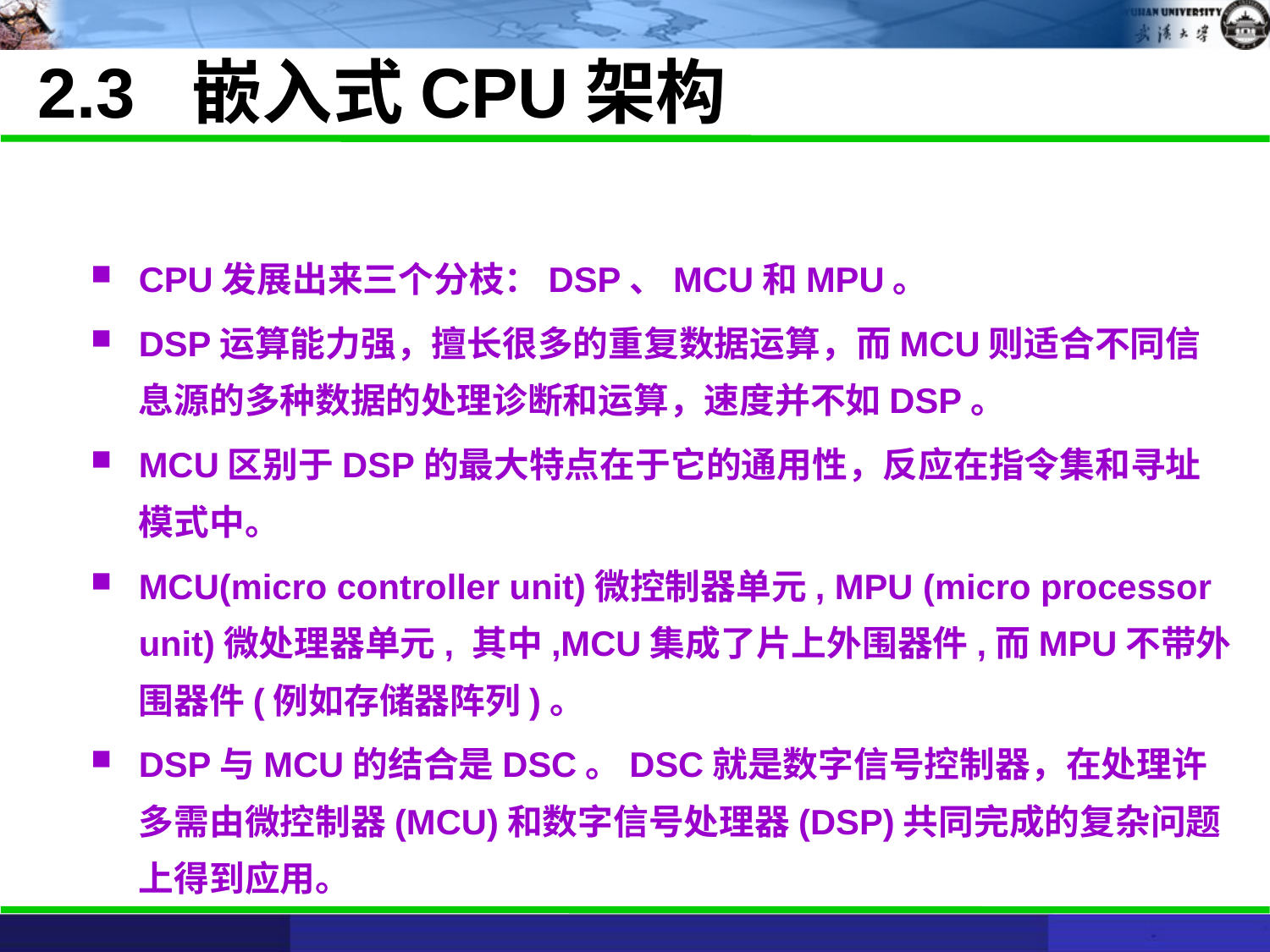

# 2.3  嵌入式CPU架构
CPU发展出来三个分枝：DSP、MCU和MPU。
DSP运算能力强，擅长很多的重复数据运算，而MCU则适合不同信息源的多种数据的处理诊断和运算，速度并不如DSP。
MCU区别于DSP的最大特点在于它的通用性，反应在指令集和寻址模式中。
MCU(micro controller unit)微控制器单元, MPU (micro processor unit)微处理器单元, 其中,MCU集成了片上外围器件,而MPU不带外围器件(例如存储器阵列)。
DSP与MCU的结合是DSC。DSC就是数字信号控制器，在处理许多需由微控制器(MCU)和数字信号处理器(DSP)共同完成的复杂问题上得到应用。